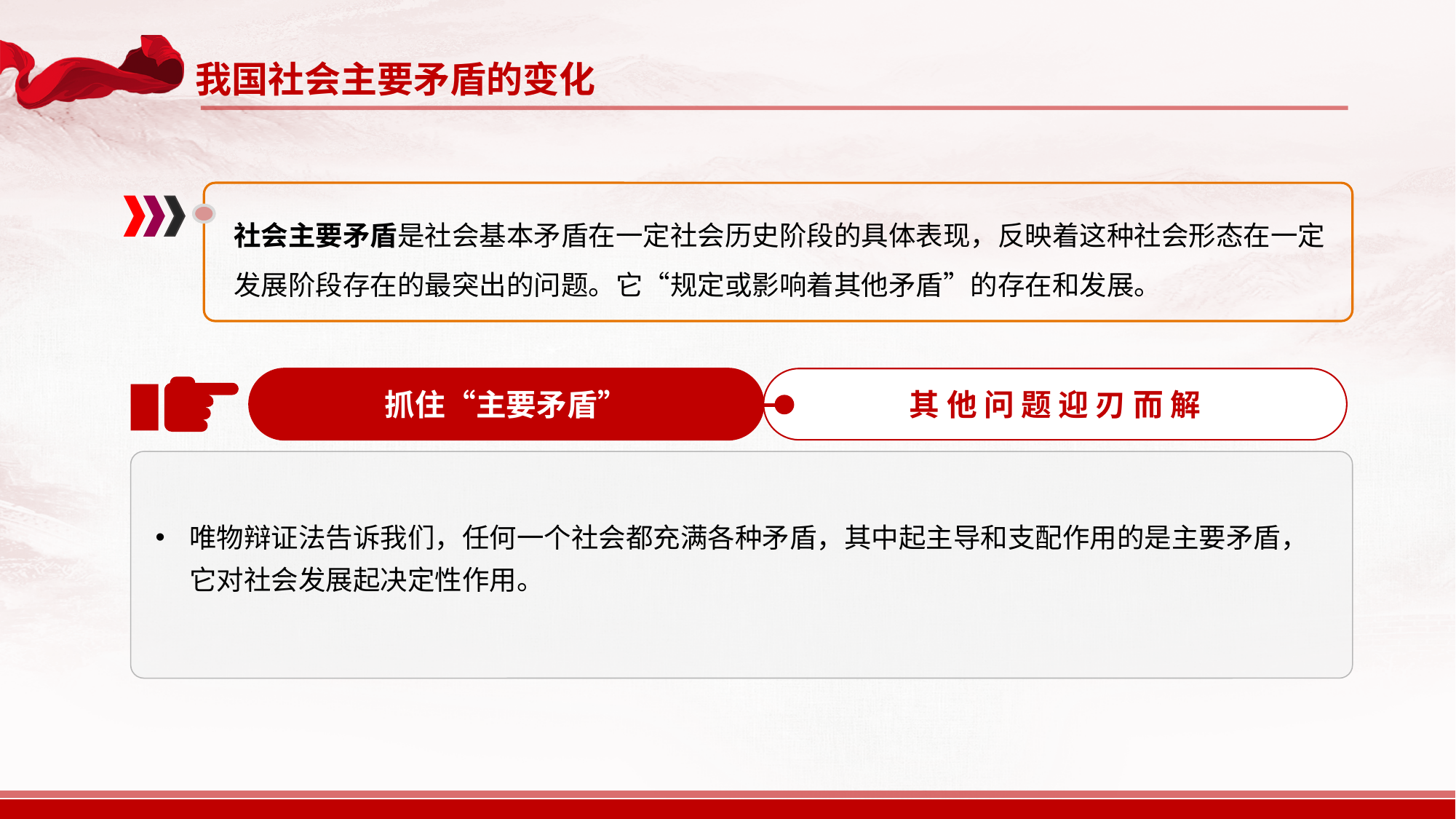

我国社会主要矛盾的变化

社会主要矛盾是社会基本矛盾在一定社会历史阶段的具体表现，反映着这种社会形态在一定发展阶段存在的最突出的问题。它“规定或影响着其他矛盾”的存在和发展。
抓住“主要矛盾”
其 他 问 题 迎 刃 而 解

唯物辩证法告诉我们，任何一个社会都充满各种矛盾，其中起主导和支配作用的是主要矛盾，它对社会发展起决定性作用。